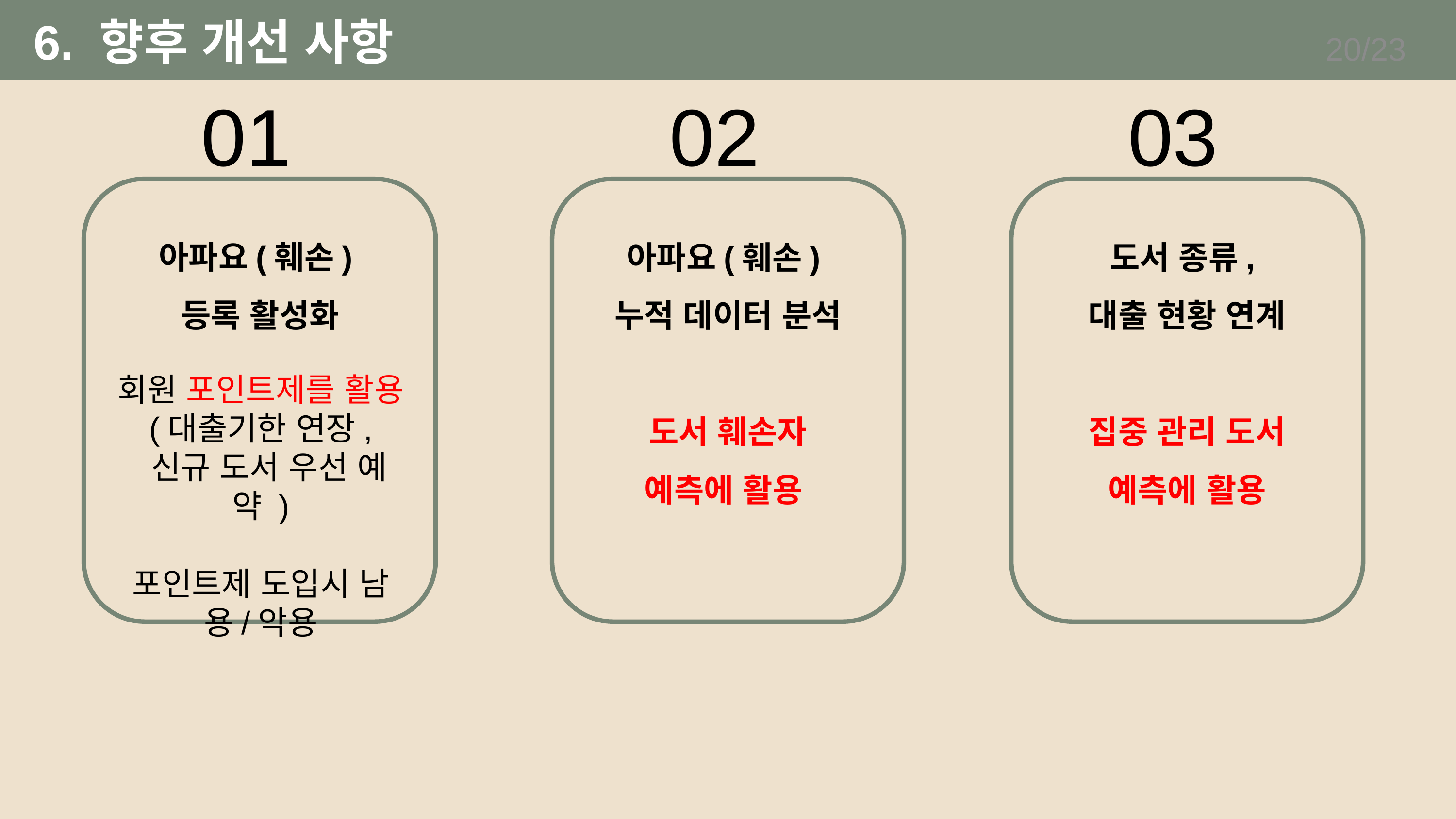

6. 향후 개선 사항
20/23
01
02
03

아파요(훼손)
등록 활성화
아파요(훼손)
누적 데이터 분석

도서 훼손자
예측에 활용
도서 종류,
대출 현황 연계

집중 관리 도서 예측에 활용

회원 포인트제를 활용
(대출기한 연장,
 신규 도서 우선 예약 )

포인트제 도입시 남용/악용